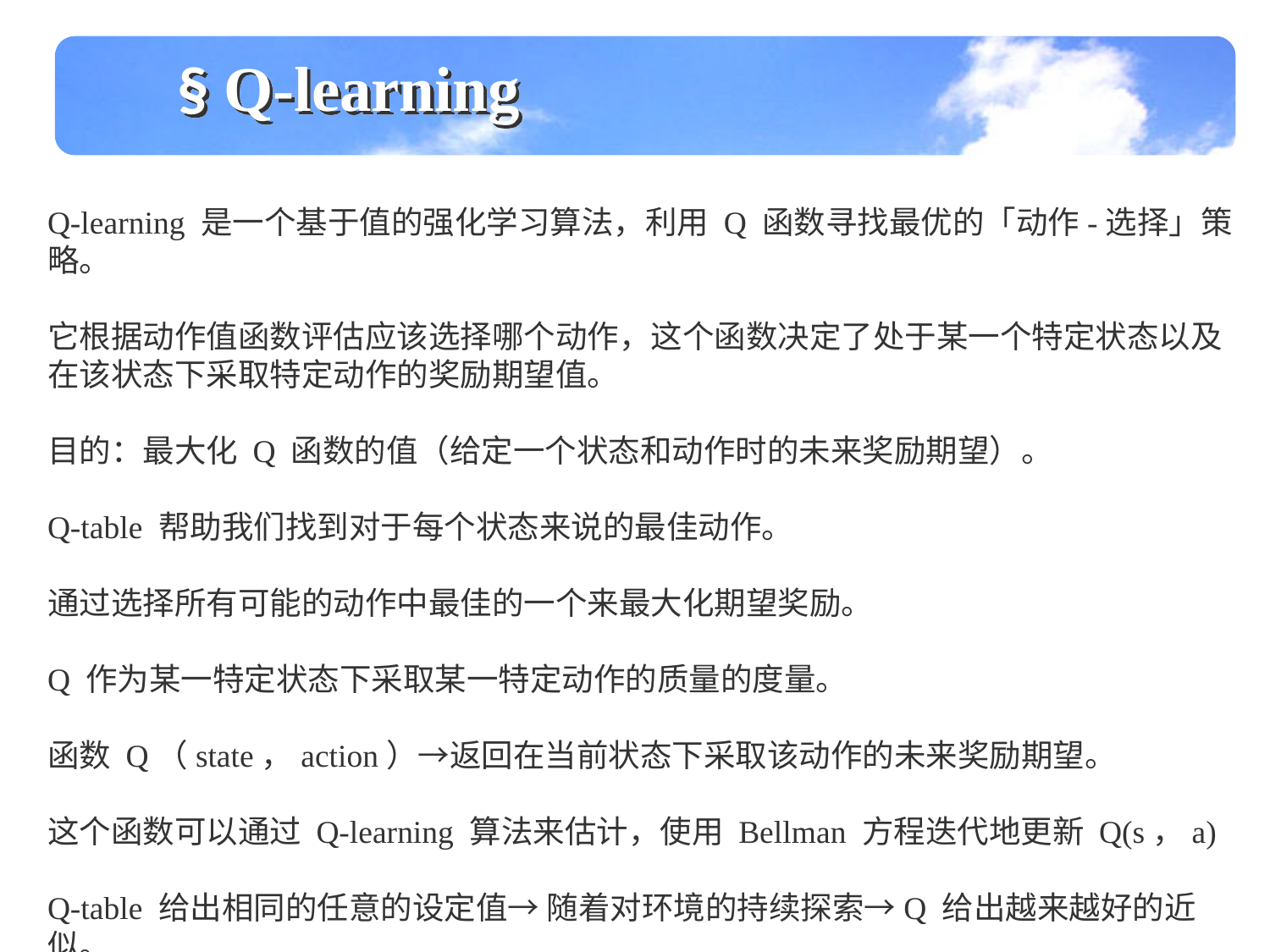

§ Q-learning
Q-learning 是一个基于值的强化学习算法，利用 Q 函数寻找最优的「动作-选择」策略。

它根据动作值函数评估应该选择哪个动作，这个函数决定了处于某一个特定状态以及在该状态下采取特定动作的奖励期望值。

目的：最大化 Q 函数的值（给定一个状态和动作时的未来奖励期望）。

Q-table 帮助我们找到对于每个状态来说的最佳动作。

通过选择所有可能的动作中最佳的一个来最大化期望奖励。

Q 作为某一特定状态下采取某一特定动作的质量的度量。

函数 Q（state，action）→返回在当前状态下采取该动作的未来奖励期望。

这个函数可以通过 Q-learning 算法来估计，使用 Bellman 方程迭代地更新 Q(s，a)

Q-table 给出相同的任意的设定值→ 随着对环境的持续探索→Q 给出越来越好的近似。